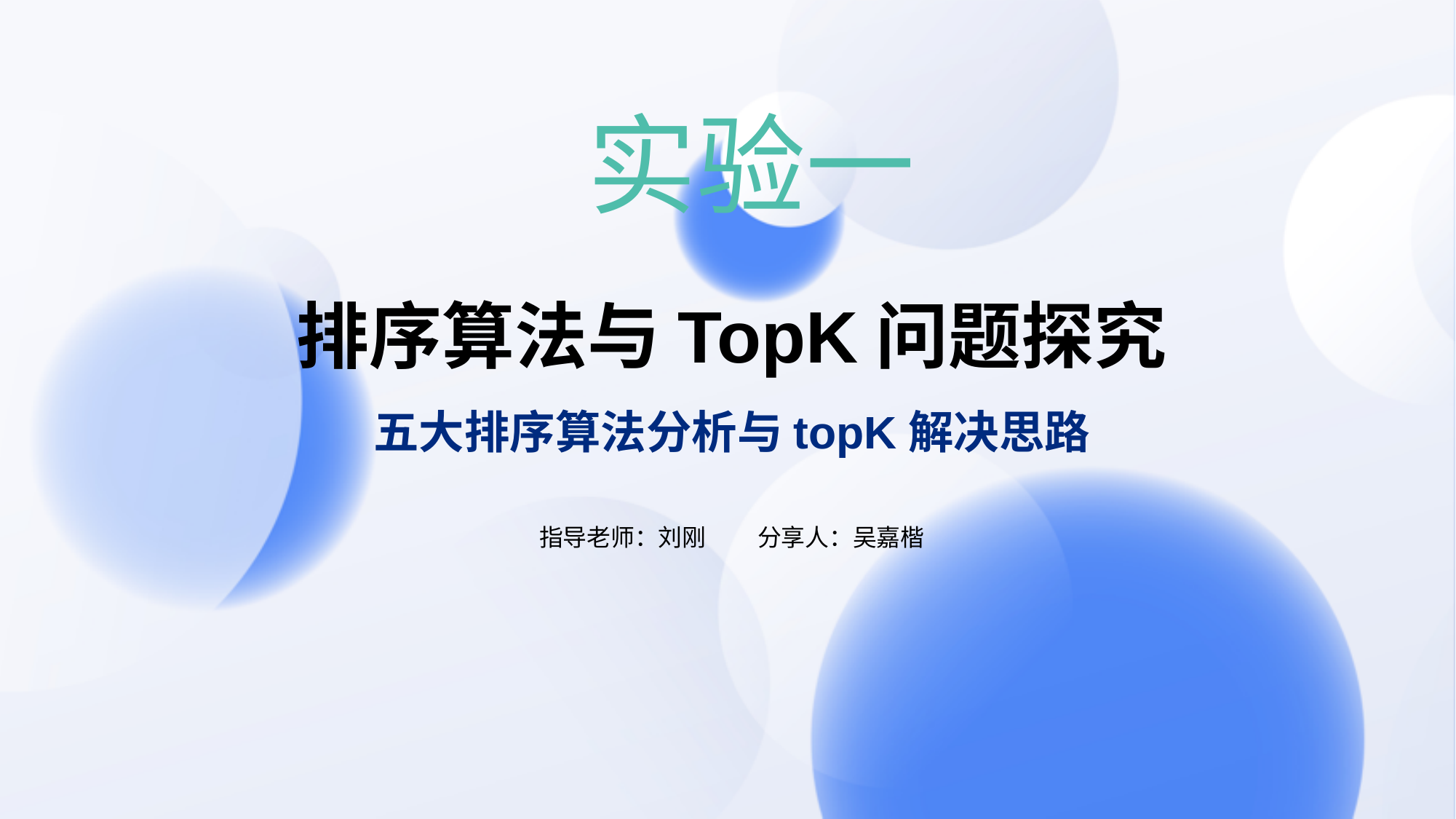

实验一
排序算法与TopK问题探究
五大排序算法分析与topK解决思路

指导老师：刘刚	分享人：吴嘉楷